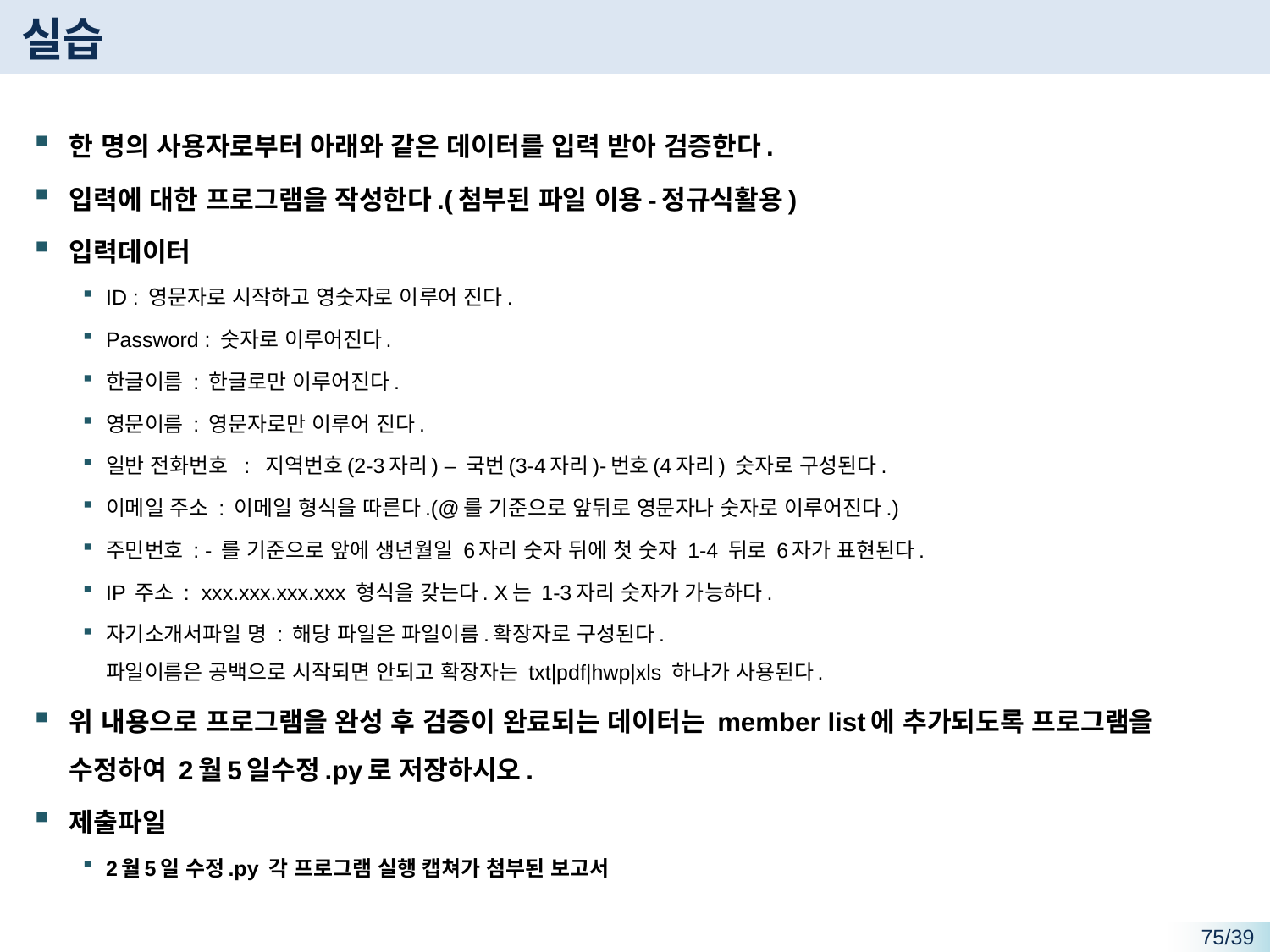

# 실습
한 명의 사용자로부터 아래와 같은 데이터를 입력 받아 검증한다.
입력에 대한 프로그램을 작성한다.(첨부된 파일 이용-정규식활용)
입력데이터
ID : 영문자로 시작하고 영숫자로 이루어 진다.
Password : 숫자로 이루어진다.
한글이름 : 한글로만 이루어진다.
영문이름 : 영문자로만 이루어 진다.
일반 전화번호  :  지역번호(2-3자리) – 국번(3-4자리)-번호(4자리) 숫자로 구성된다.
이메일 주소 : 이메일 형식을 따른다.(@를 기준으로 앞뒤로 영문자나 숫자로 이루어진다.)
주민번호 : - 를 기준으로 앞에 생년월일 6자리 숫자 뒤에 첫 숫자 1-4 뒤로 6자가 표현된다.
IP 주소 :  xxx.xxx.xxx.xxx 형식을 갖는다. X는 1-3자리 숫자가 가능하다.
자기소개서파일 명 : 해당 파일은 파일이름.확장자로 구성된다.
파일이름은 공백으로 시작되면 안되고 확장자는 txt|pdf|hwp|xls 하나가 사용된다.
위 내용으로 프로그램을 완성 후 검증이 완료되는 데이터는 member list에 추가되도록 프로그램을 수정하여 2월5일수정.py로 저장하시오.
제출파일
2월5일 수정.py 각 프로그램 실행 캡쳐가 첨부된 보고서